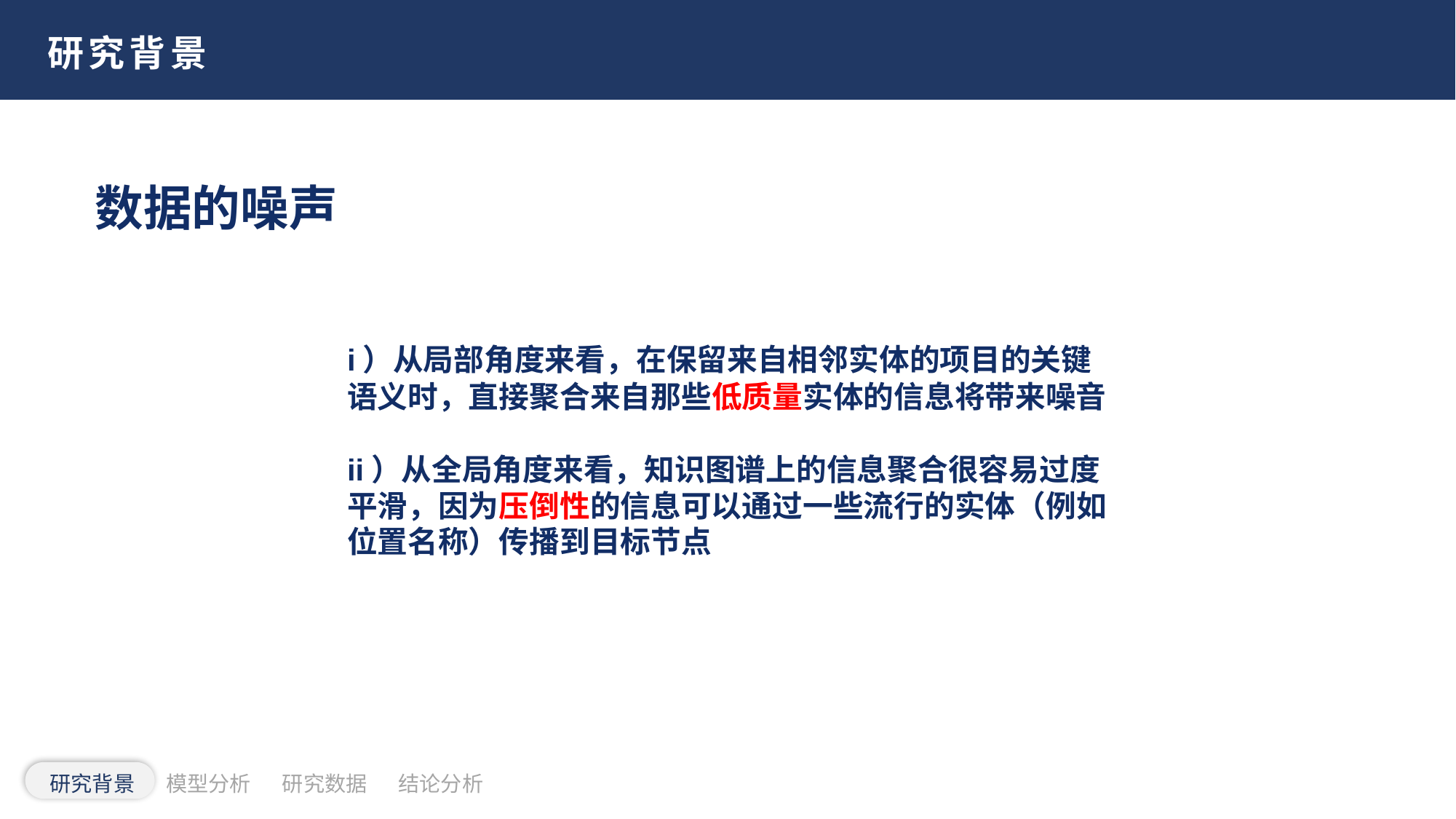

研究背景
数据的噪声
i）从局部角度来看，在保​​留来自相邻实体的项目的关键语义时，直接聚合来自那些低质量实体的信息将带来噪音

ii）从全局角度来看，知识图谱上的信息聚合很容易过度平滑，因为压倒性的信息可以通过一些流行的实体（例如位置名称）传播到目标节点
研究背景
模型分析
研究数据
结论分析